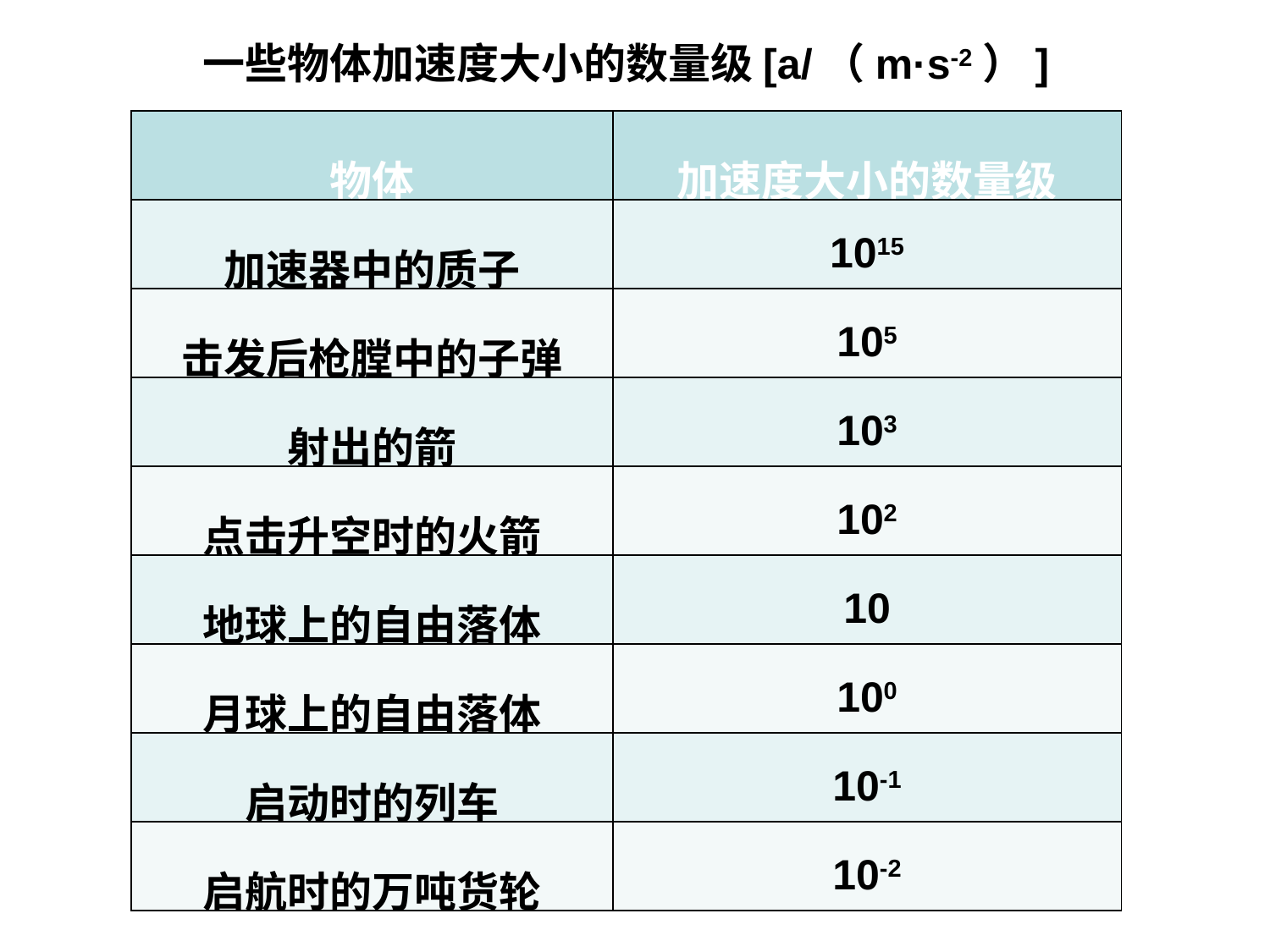

一些物体加速度大小的数量级[a/（m·s-2）]
| 物体 | 加速度大小的数量级 |
| --- | --- |
| 加速器中的质子 | 1015 |
| 击发后枪膛中的子弹 | 105 |
| 射出的箭 | 103 |
| 点击升空时的火箭 | 102 |
| 地球上的自由落体 | 10 |
| 月球上的自由落体 | 100 |
| 启动时的列车 | 10-1 |
| 启航时的万吨货轮 | 10-2 |